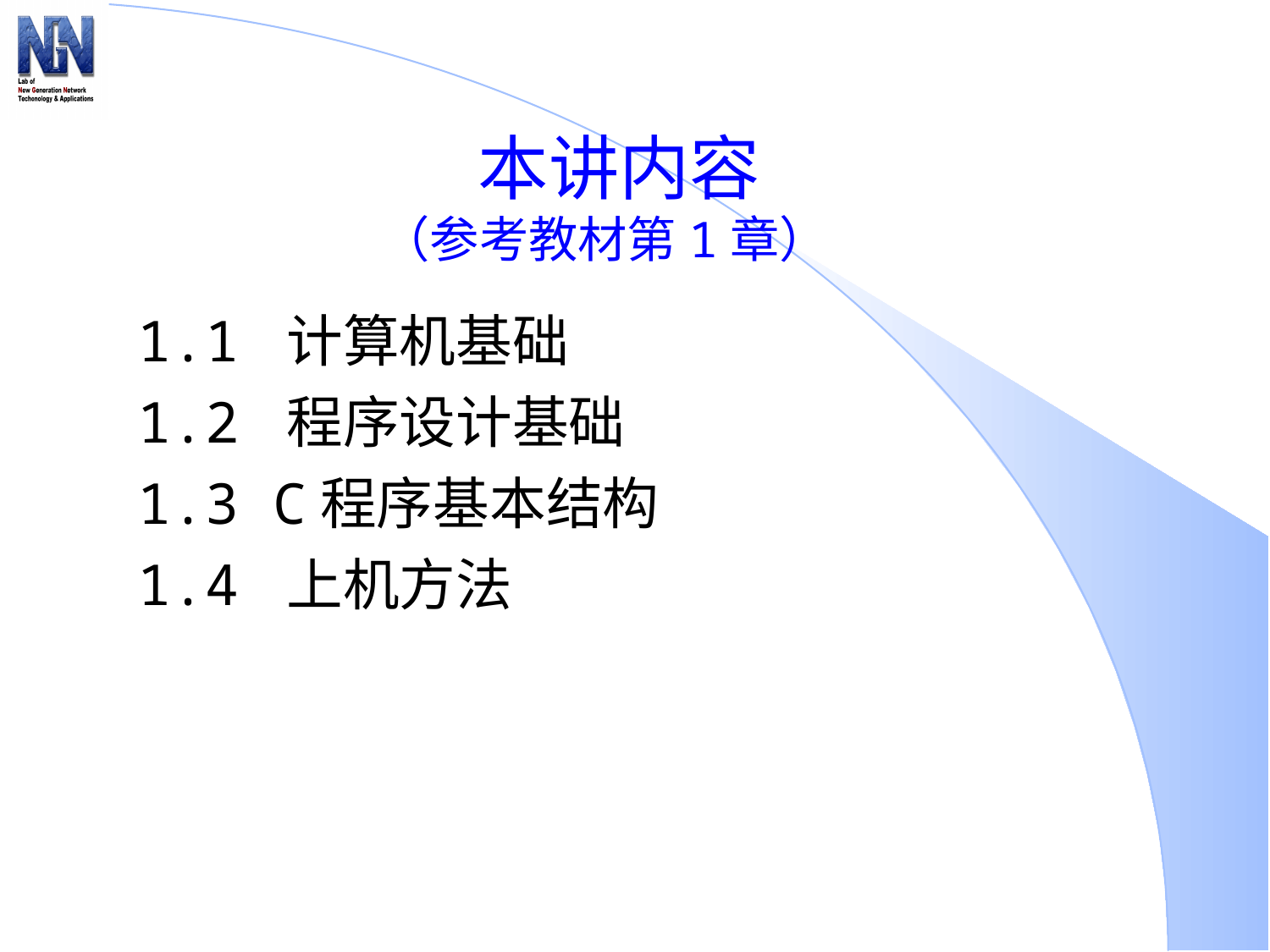

# 本讲内容 （参考教材第1章）
1.1 计算机基础
1.2 程序设计基础
1.3 C程序基本结构
1.4 上机方法